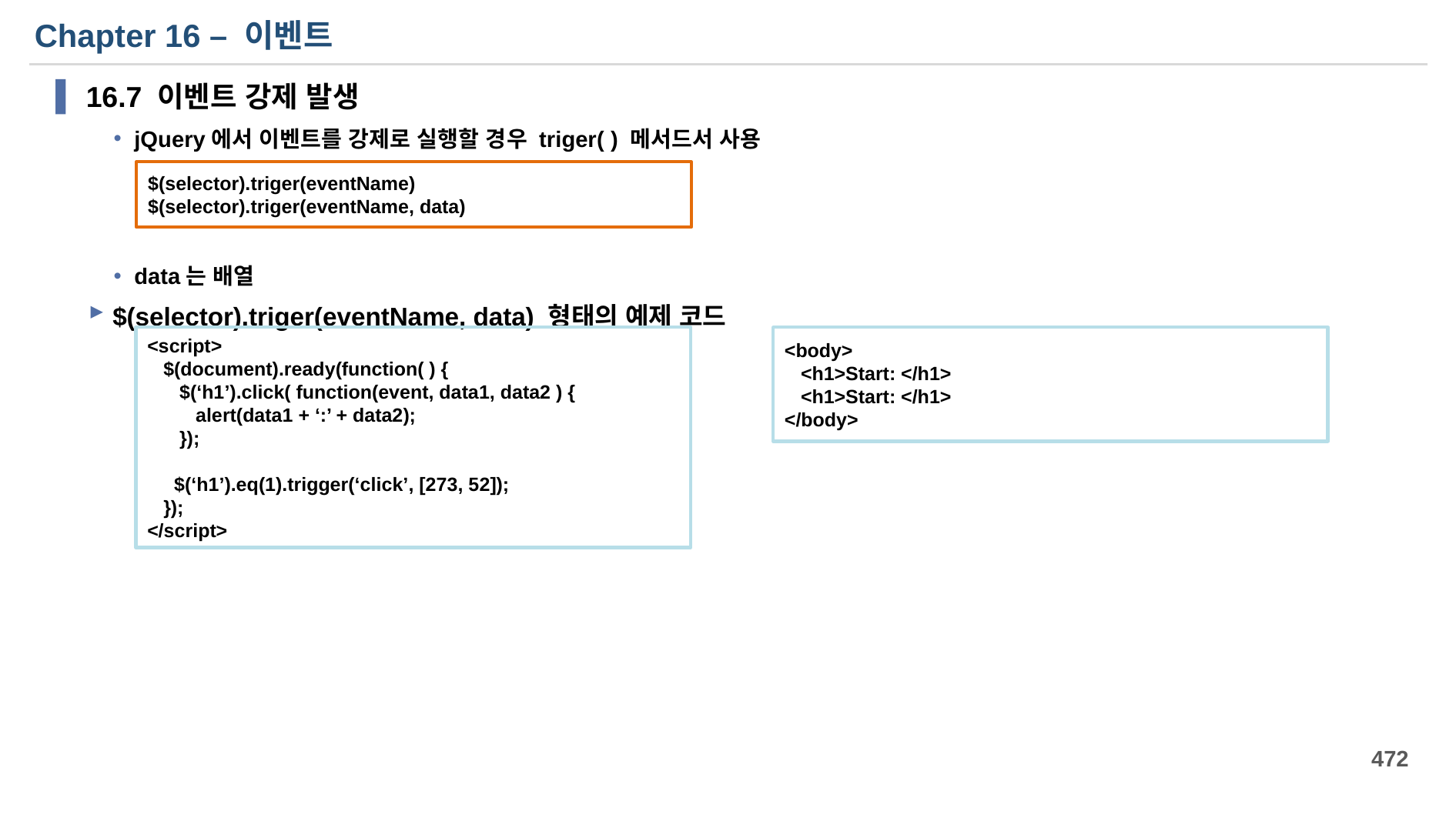

# Chapter 16 – 이벤트
16.7 이벤트 강제 발생
jQuery에서 이벤트를 강제로 실행할 경우 triger( ) 메서드서 사용

data는 배열
$(selector).triger(eventName, data) 형태의 예제 코드
$(selector).triger(eventName)
$(selector).triger(eventName, data)
<script>
   $(document).ready(function( ) {
      $(‘h1’).click( function(event, data1, data2 ) {
         alert(data1 + ‘:’ + data2);
      });

     $(‘h1’).eq(1).trigger(‘click’, [273, 52]);
   });
</script>
<body>
   <h1>Start: </h1>
   <h1>Start: </h1>
</body>
472